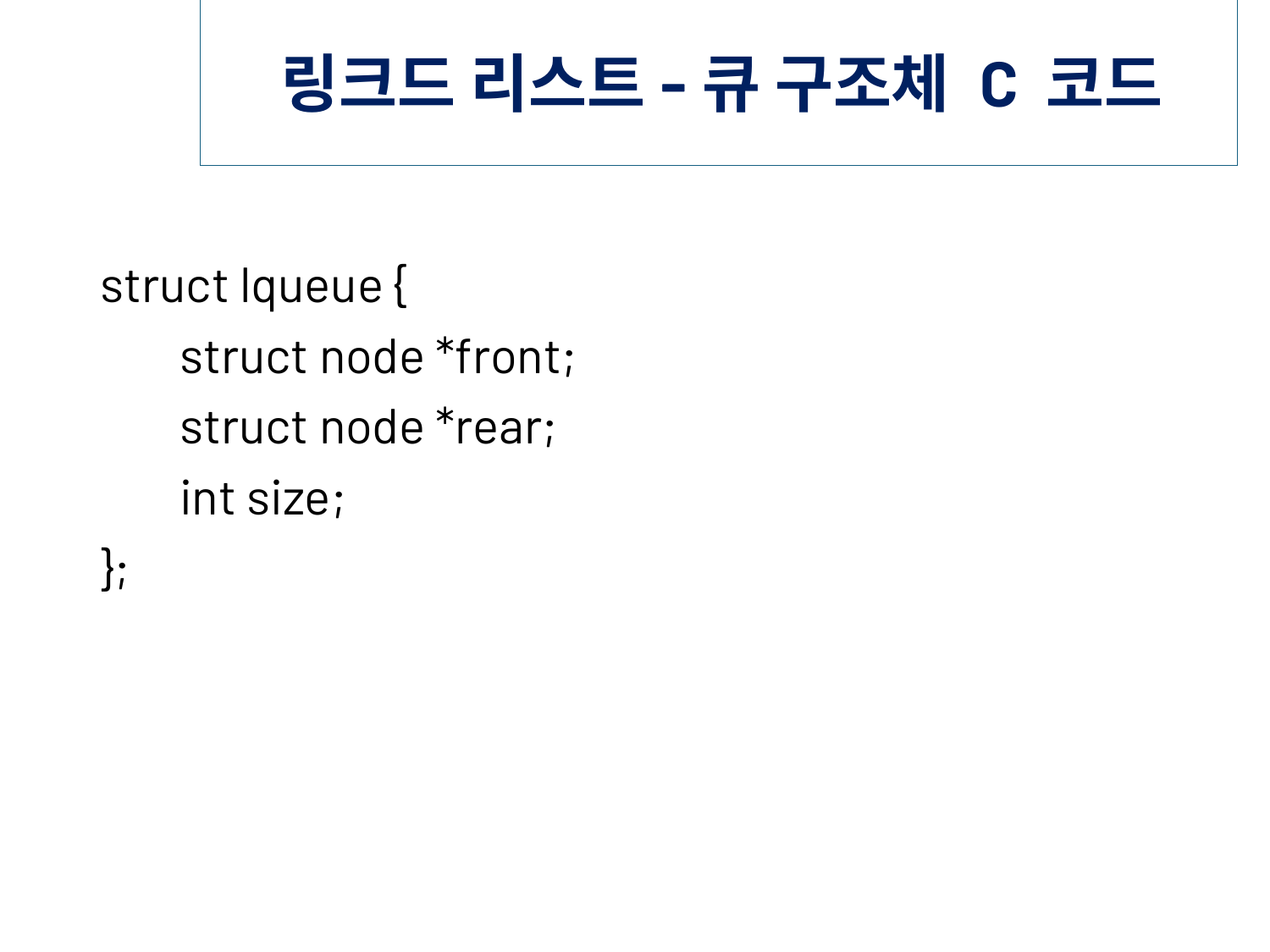

# 링크드 리스트-큐 구조체 C 코드
struct lqueue {
        struct node *front;
        struct node *rear;
        int size;
};